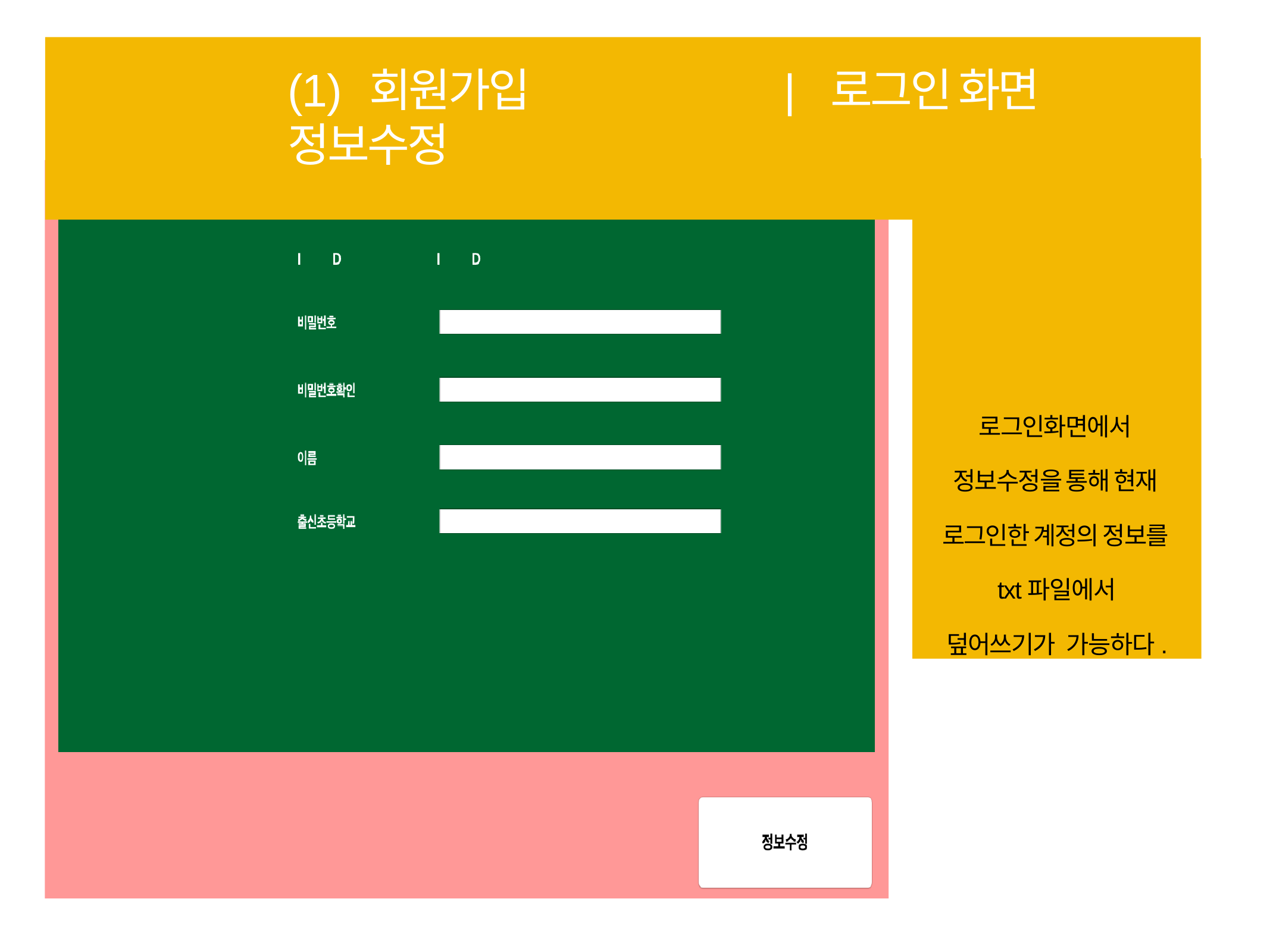

# (1) 회원가입	| 로그인 화면 정보수정

로그인화면에서  정보수정을 통해 현재  로그인한 계정의 정보를  txt파일에서 덮어쓰기가  가능하다.